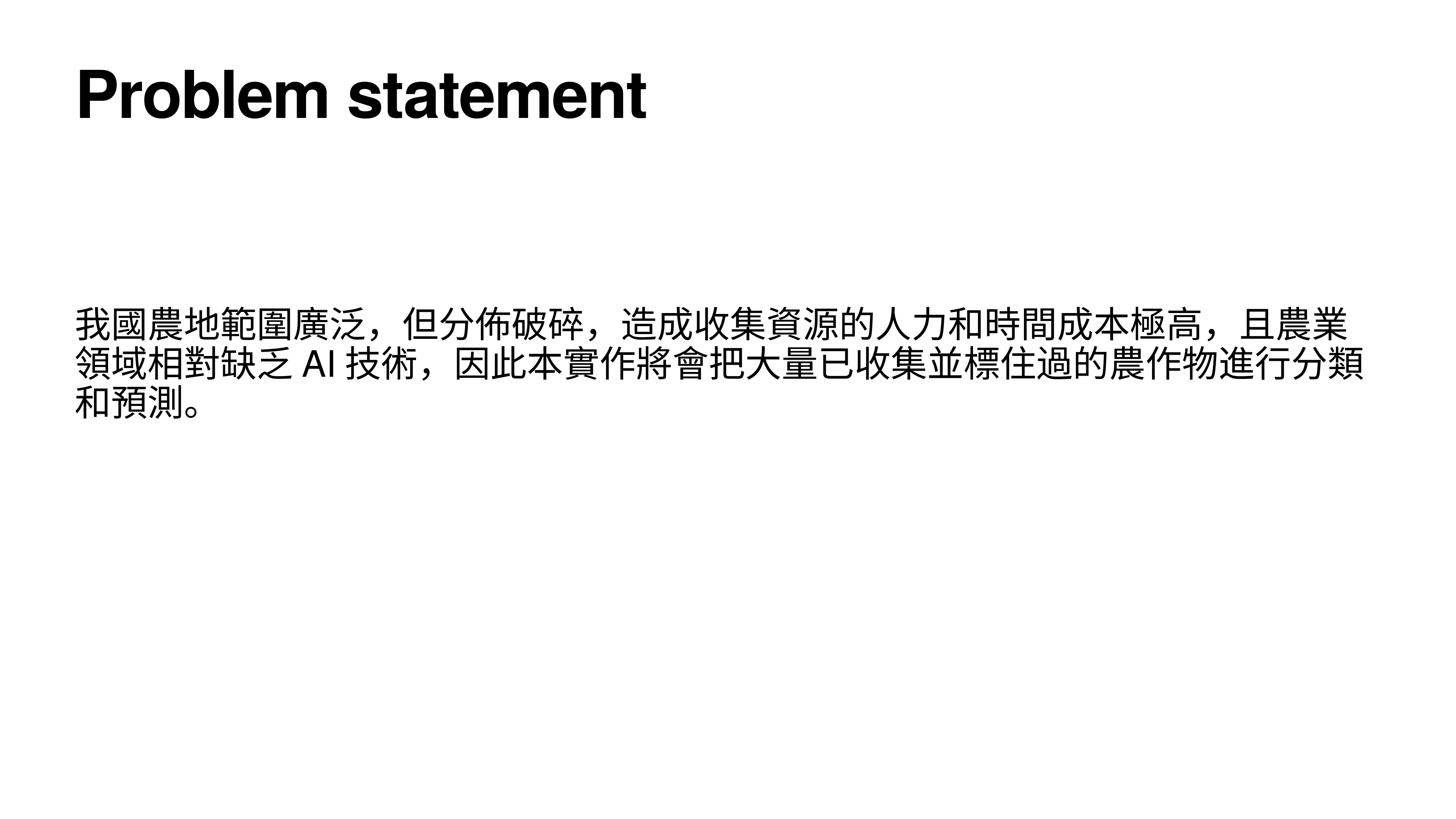

# Problem statement
我國農地範圍廣泛，但分佈破碎，造成收集資源的人力和時間成本極高，且農業領域相對缺乏AI技術，因此本實作將會把大量已收集並標住過的農作物進行分類和預測。